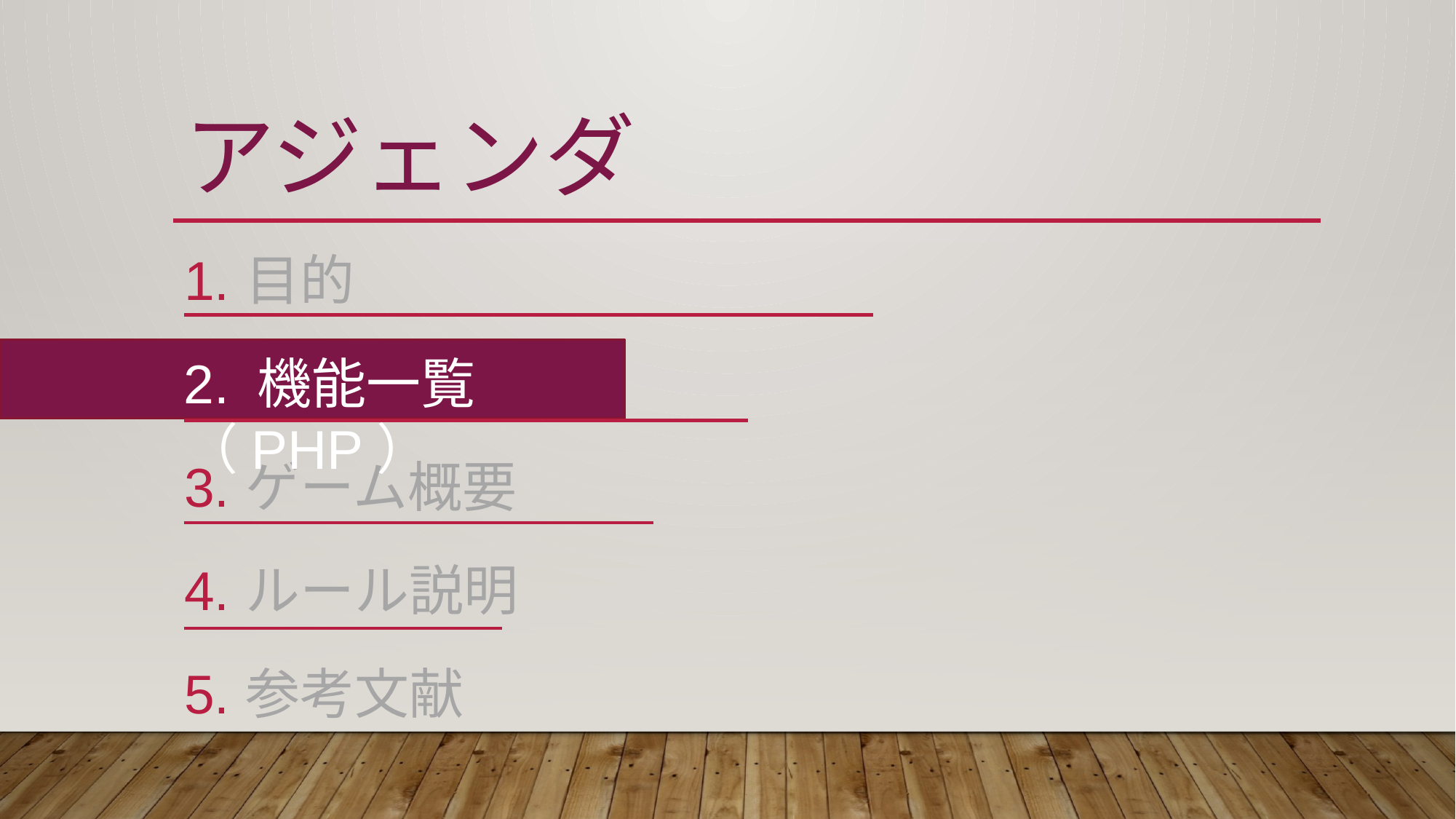

# アジェンダ

2. 機能一覧（PHP）
目的

ゲーム概要
ルール説明
参考文献